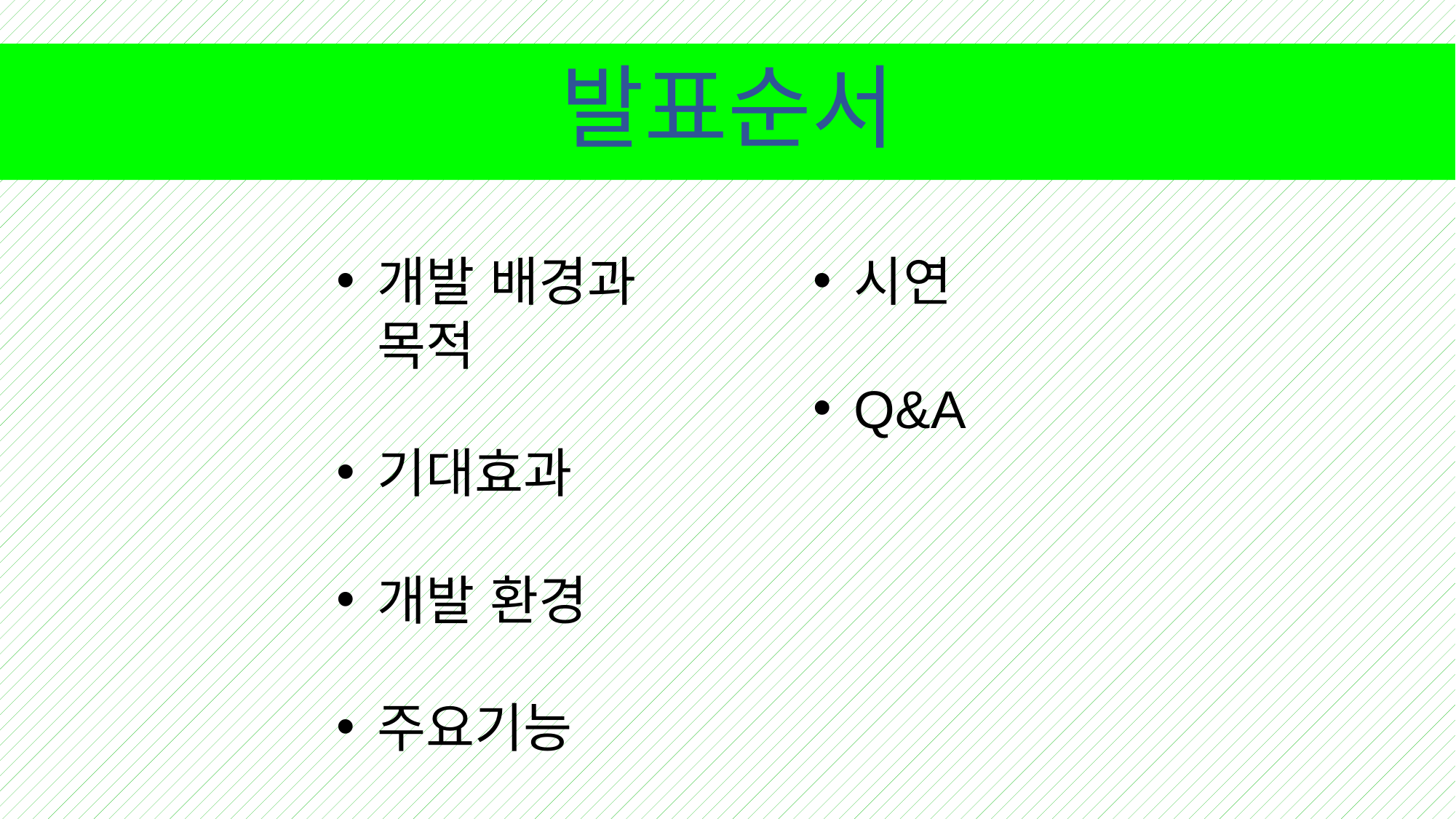

# 발표순서
개발 배경과 목적

기대효과

개발 환경

주요기능

시연

Q&A